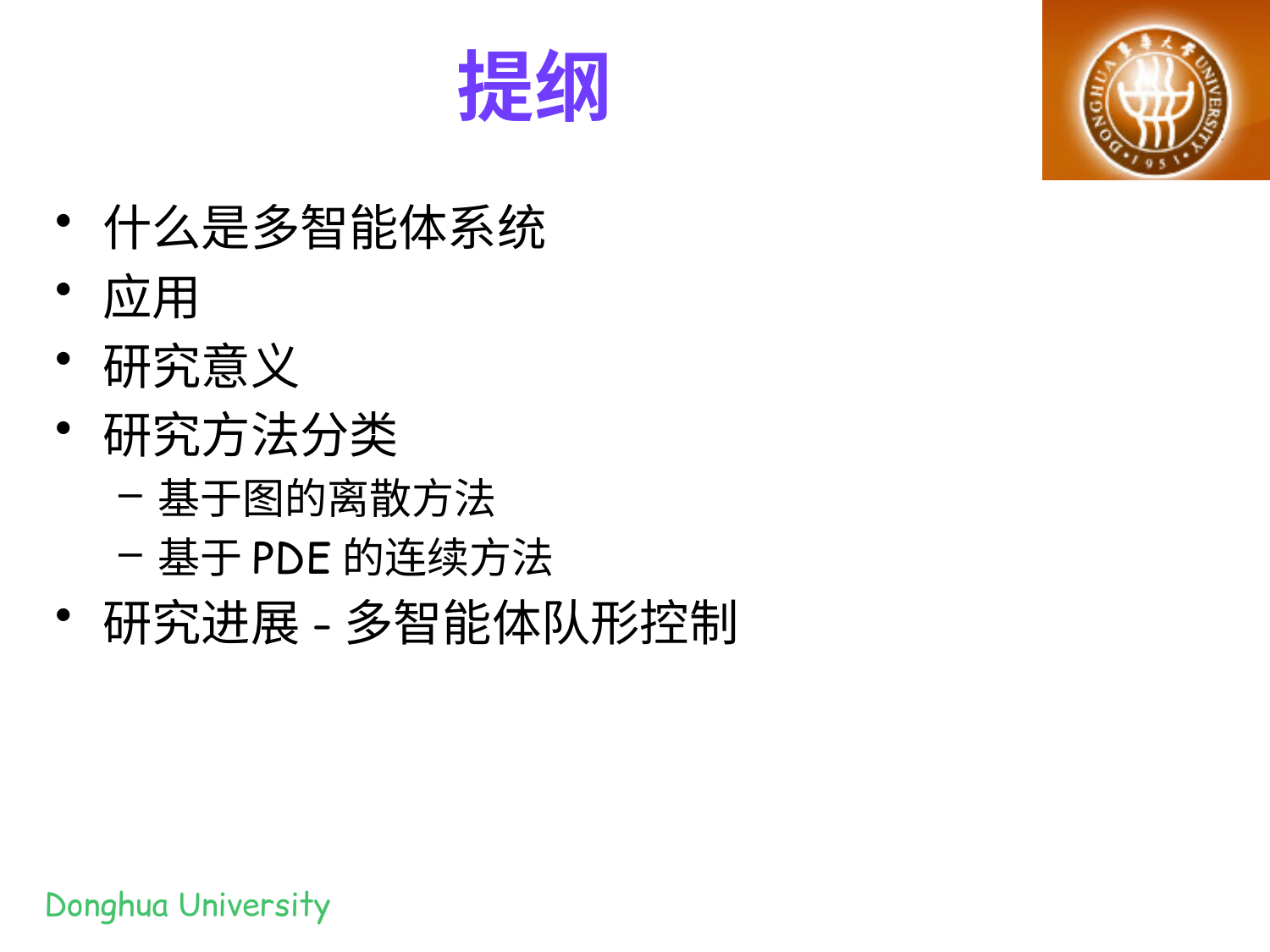

# 提纲
什么是多智能体系统
应用
研究意义
研究方法分类
基于图的离散方法
基于PDE的连续方法
研究进展-多智能体队形控制